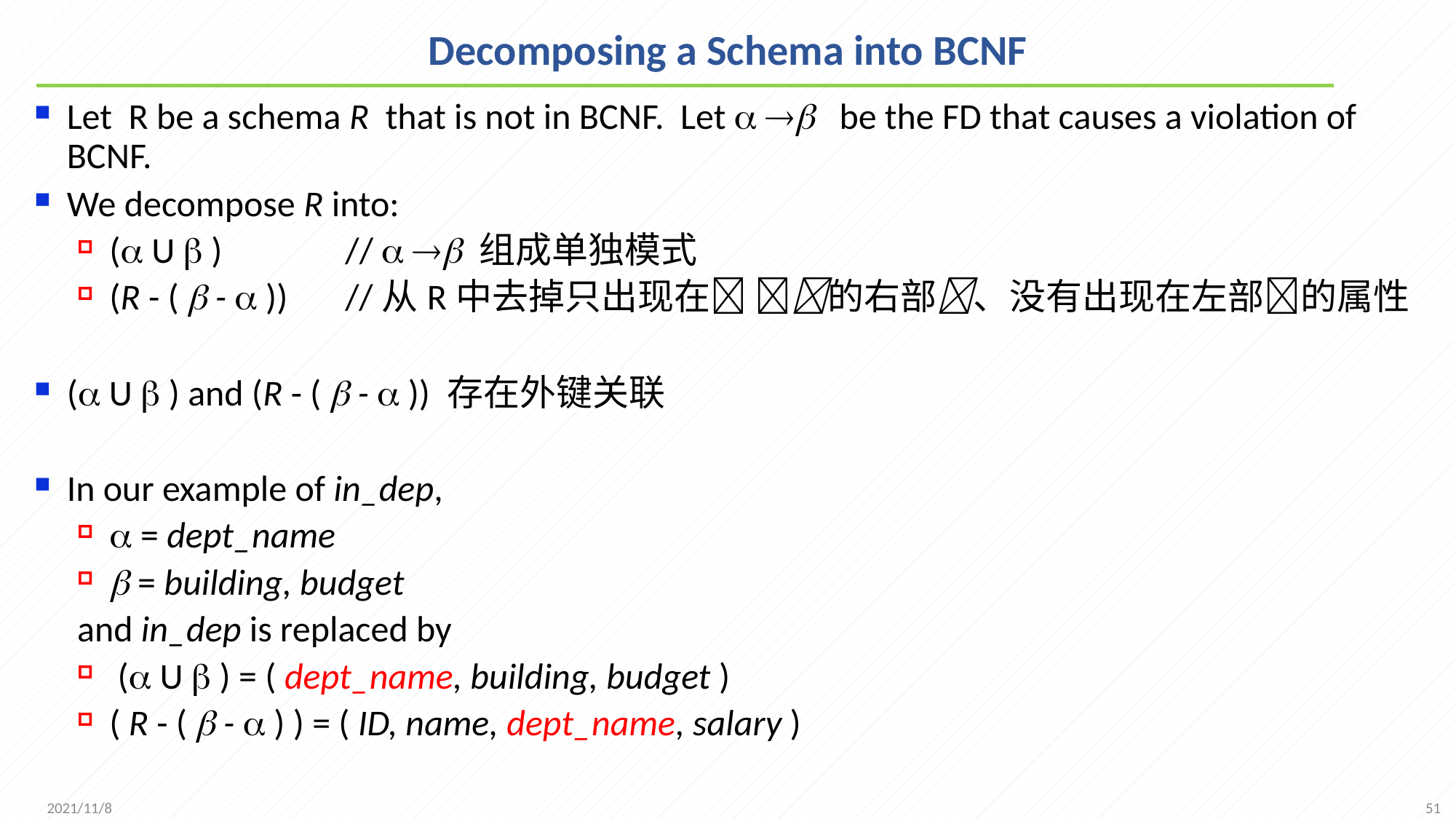

# Decomposing a Schema into BCNF
Let  R be a schema R  that is not in BCNF.  Let α →β   be the FD that causes a violation of BCNF.
We decompose R into:
(α U β )               // α →β 组成单独模式
(R - ( β - α ))       //从R中去掉只出现在α →β的右部β、没有出现在左部α的属性

(α U β ) and (R - ( β - α )) 存在外键关联

In our example of in_dep,
α = dept_name
β = building, budget
and in_dep is replaced by
 (α U β ) = ( dept_name, building, budget )
( R - ( β - α ) ) = ( ID, name, dept_name, salary )

51
2021/11/8